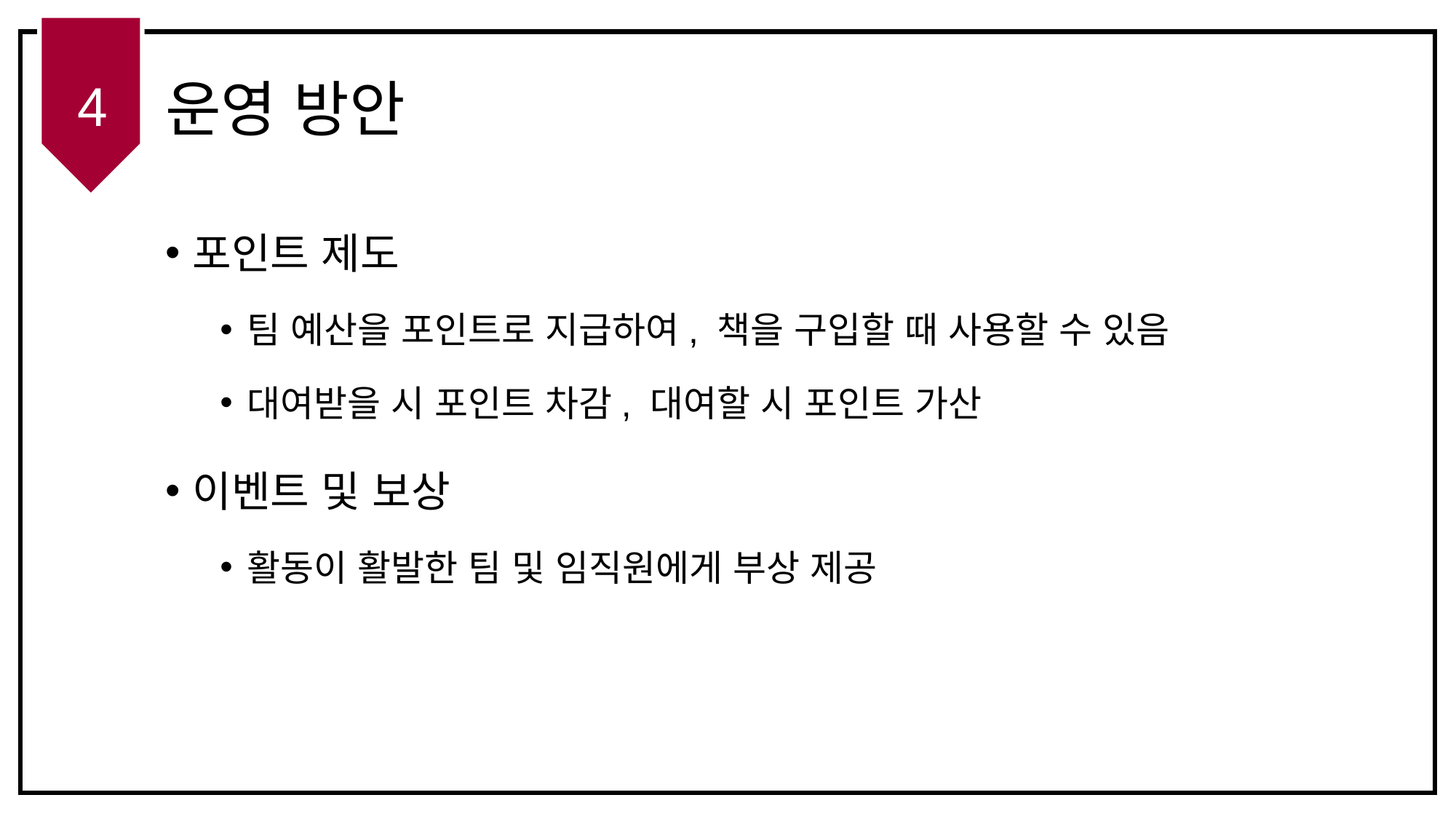

# 운영 방안
4
포인트 제도
팀 예산을 포인트로 지급하여, 책을 구입할 때 사용할 수 있음
대여받을 시 포인트 차감, 대여할 시 포인트 가산
이벤트 및 보상
활동이 활발한 팀 및 임직원에게 부상 제공